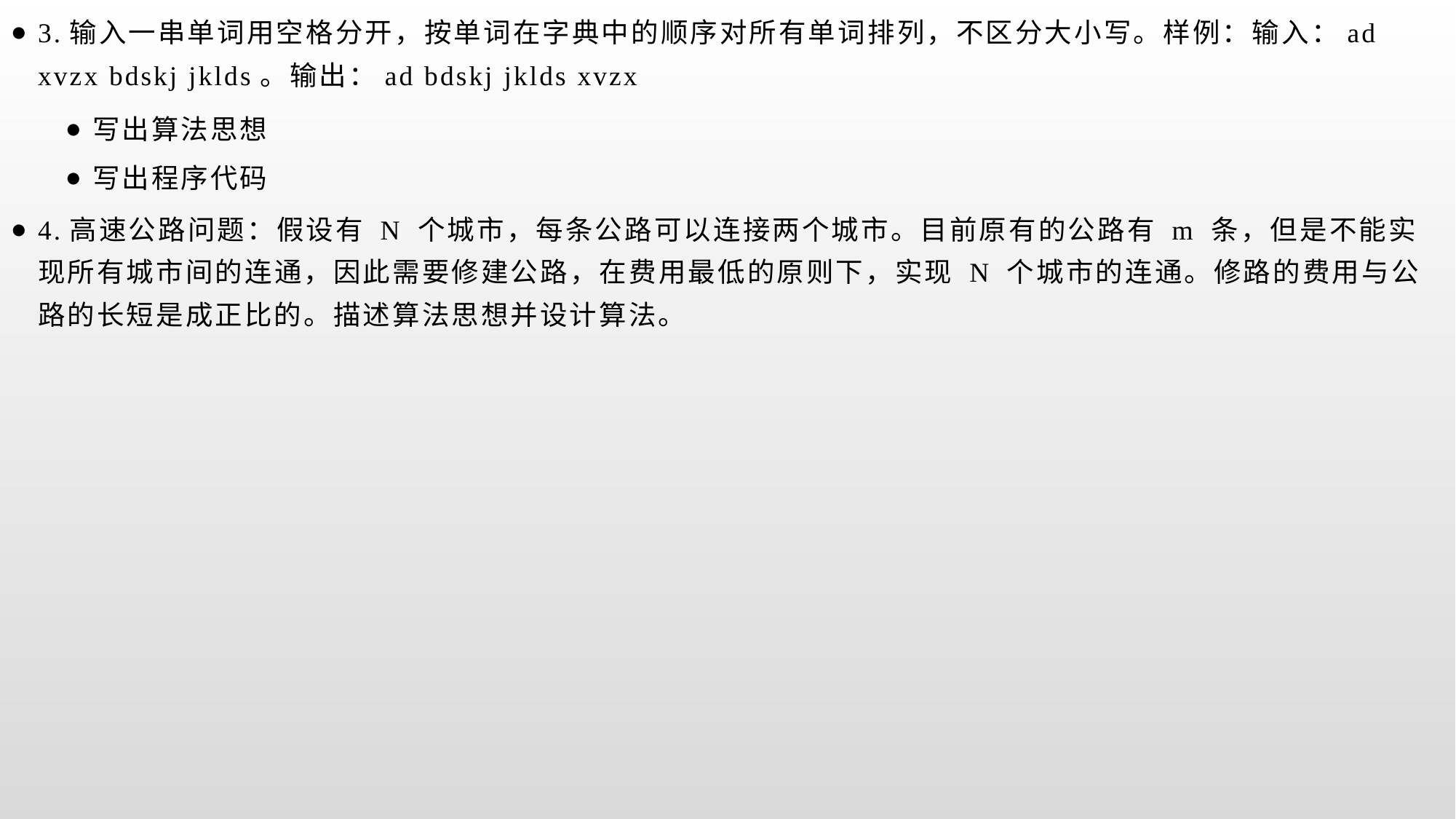

3.输入一串单词用空格分开，按单词在字典中的顺序对所有单词排列，不区分大小写。样例：输入：ad xvzx bdskj jklds。输出：ad bdskj jklds xvzx
写出算法思想
写出程序代码
4.高速公路问题：假设有 N 个城市，每条公路可以连接两个城市。目前原有的公路有 m 条，但是不能实现所有城市间的连通，因此需要修建公路，在费用最低的原则下，实现 N 个城市的连通。修路的费用与公路的长短是成正比的。描述算法思想并设计算法。